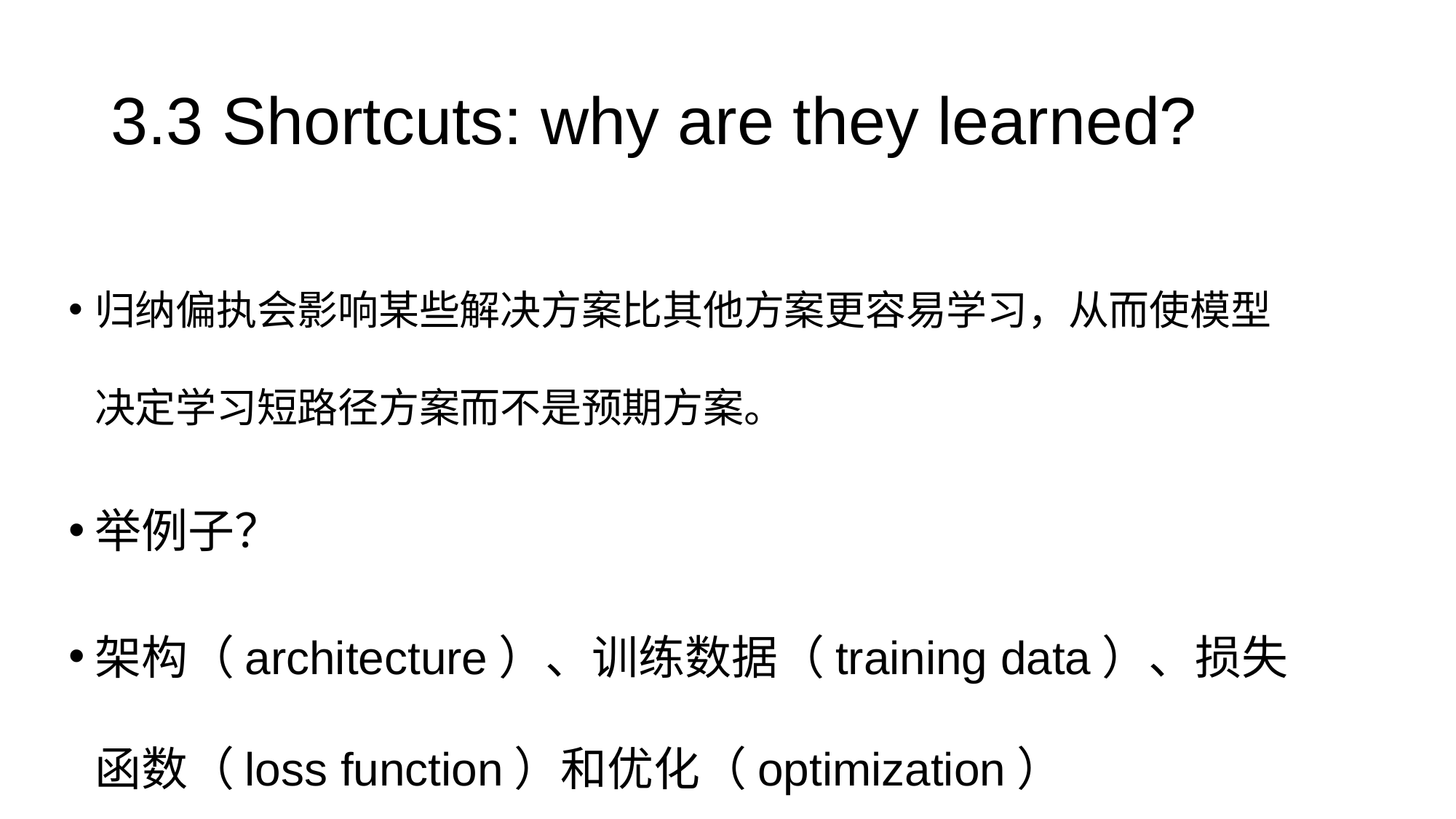

# 3.3 Shortcuts: why are they learned?
归纳偏执会影响某些解决方案比其他方案更容易学习，从而使模型决定学习短路径方案而不是预期方案。
举例子？
架构（architecture）、训练数据（training data）、损失函数（loss function）和优化（optimization）